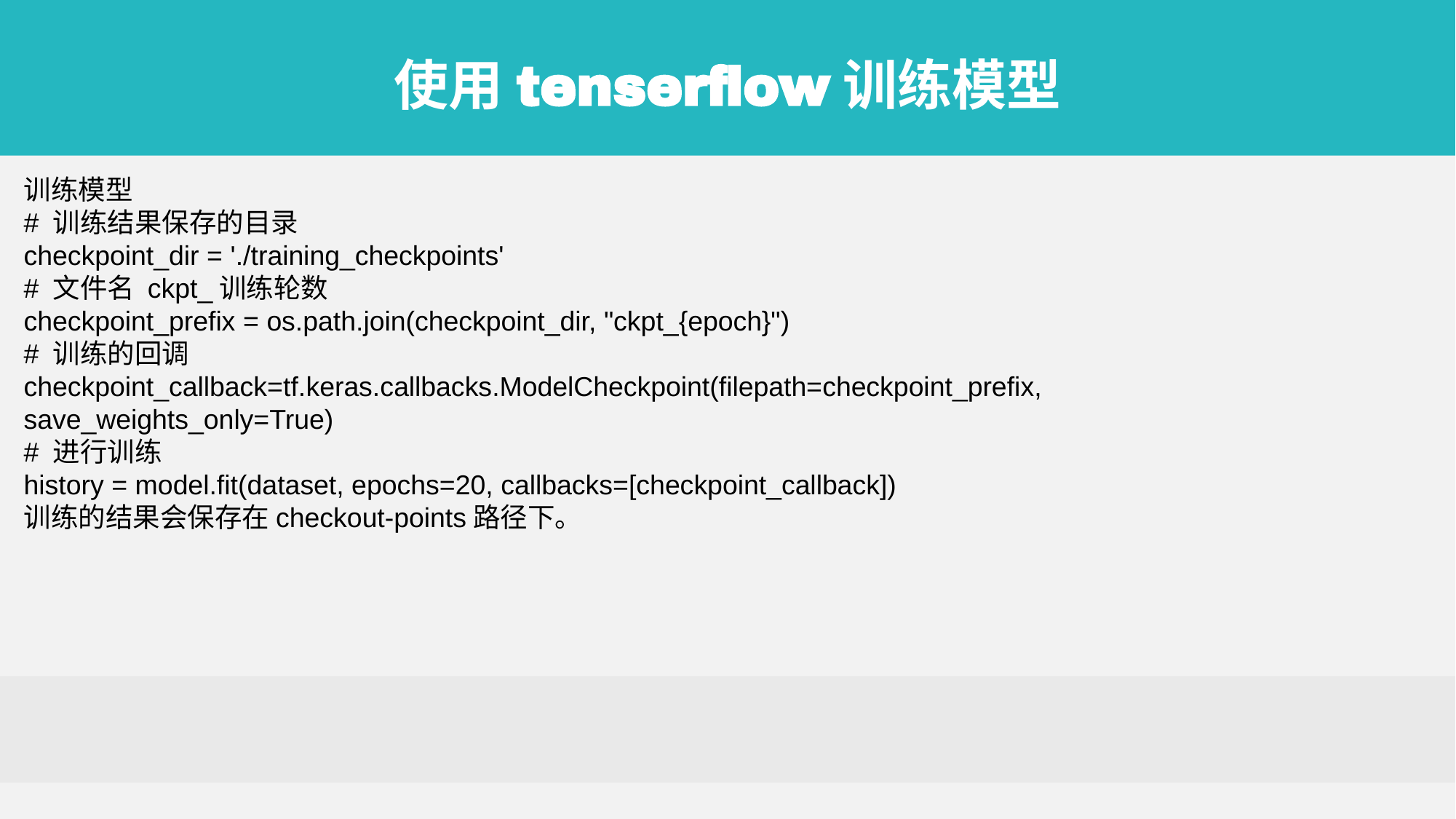

使用tenserflow训练模型
训练模型
# 训练结果保存的目录
checkpoint_dir = './training_checkpoints'
# 文件名 ckpt_训练轮数
checkpoint_prefix = os.path.join(checkpoint_dir, "ckpt_{epoch}")
# 训练的回调
checkpoint_callback=tf.keras.callbacks.ModelCheckpoint(filepath=checkpoint_prefix, save_weights_only=True)
# 进行训练
history = model.fit(dataset, epochs=20, callbacks=[checkpoint_callback])
训练的结果会保存在checkout-points路径下。